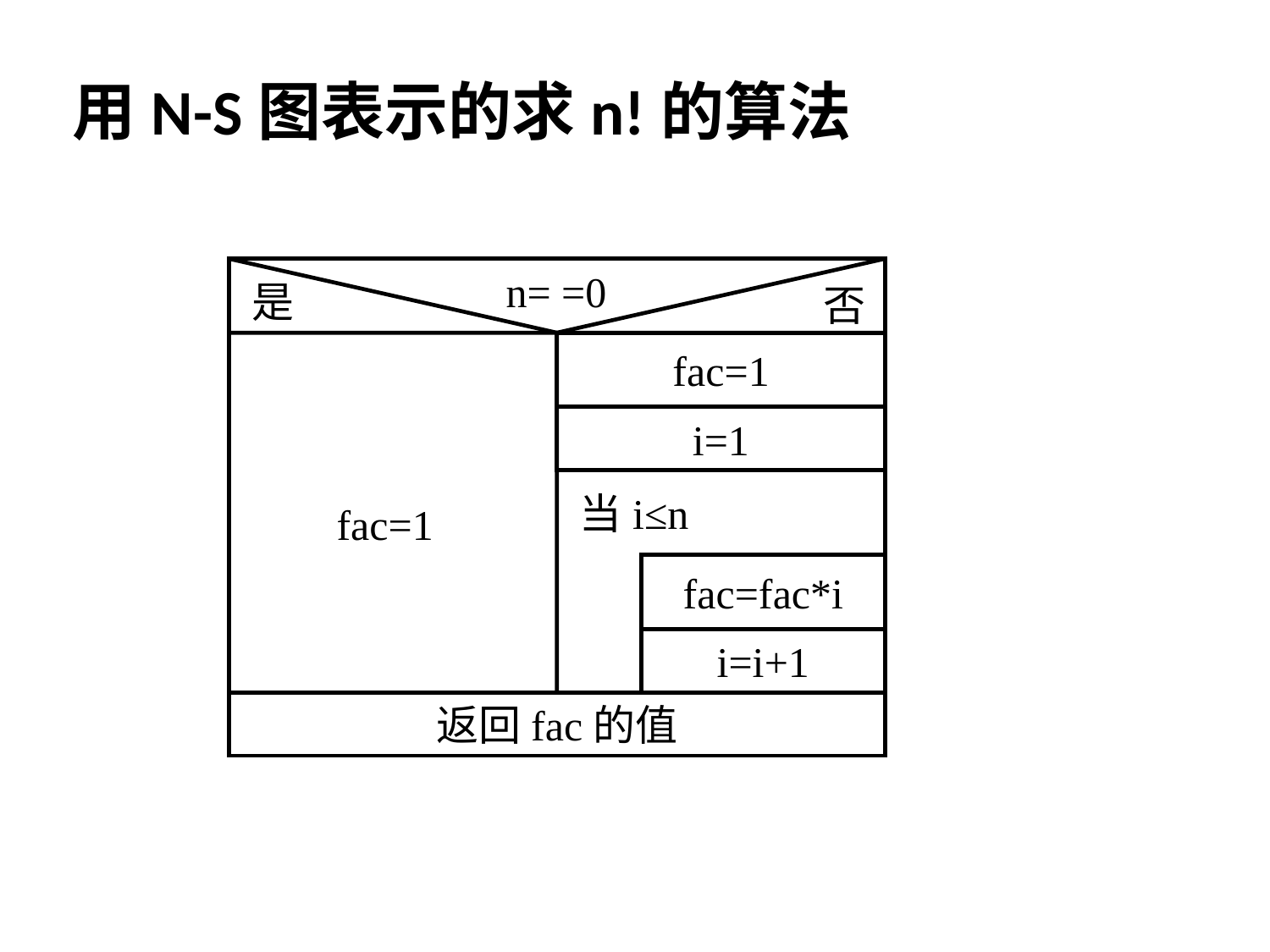

# 用N-S图表示的求n!的算法

 n= =0

是
否

fac=1
i=1
当i≤n
fac=1
fac=fac*i
i=i+1
返回fac的值